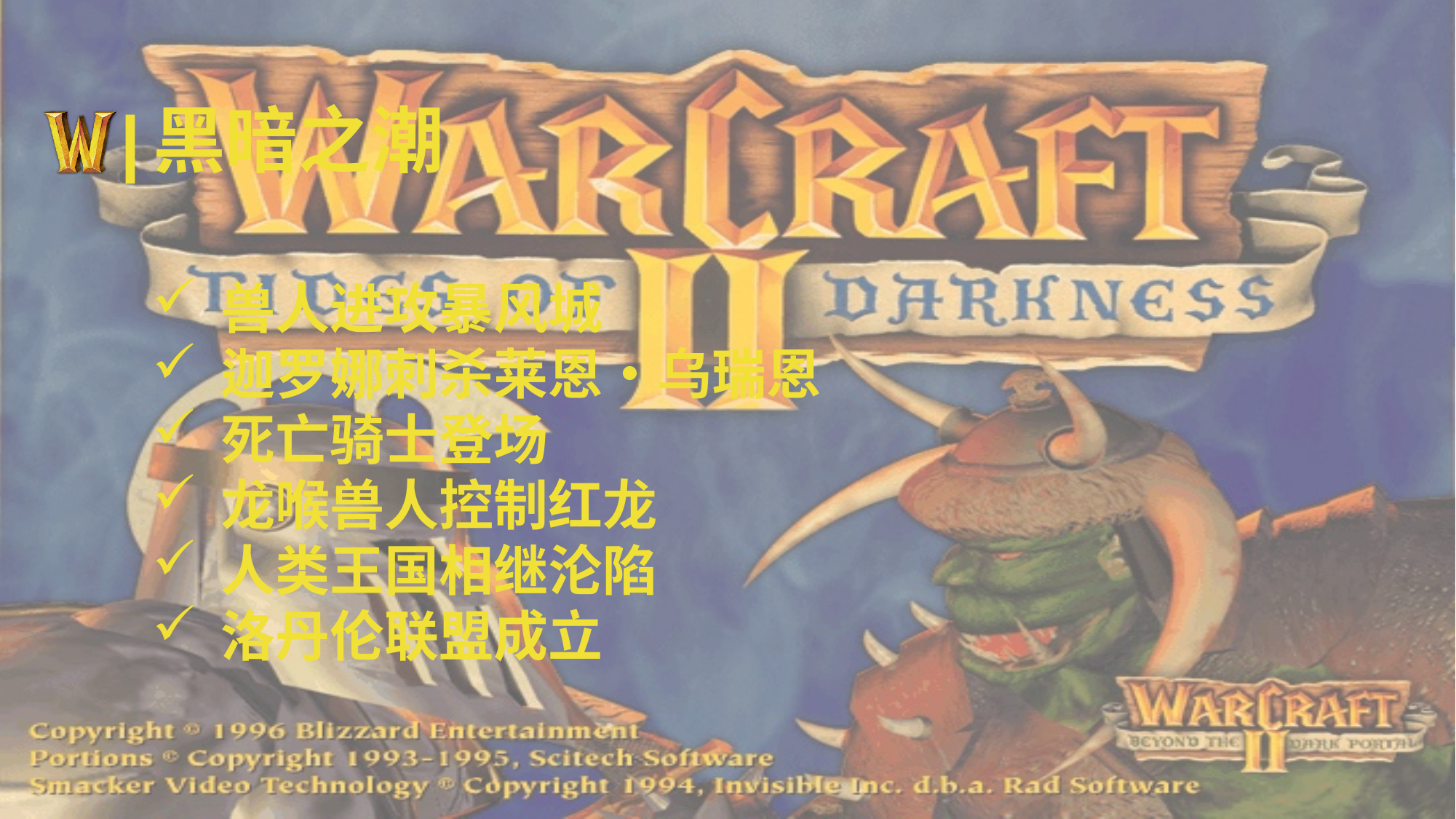

# 黑暗之潮
兽人进攻暴风城
迦罗娜刺杀莱恩・乌瑞恩
死亡骑士登场
龙喉兽人控制红龙
人类王国相继沦陷
洛丹伦联盟成立